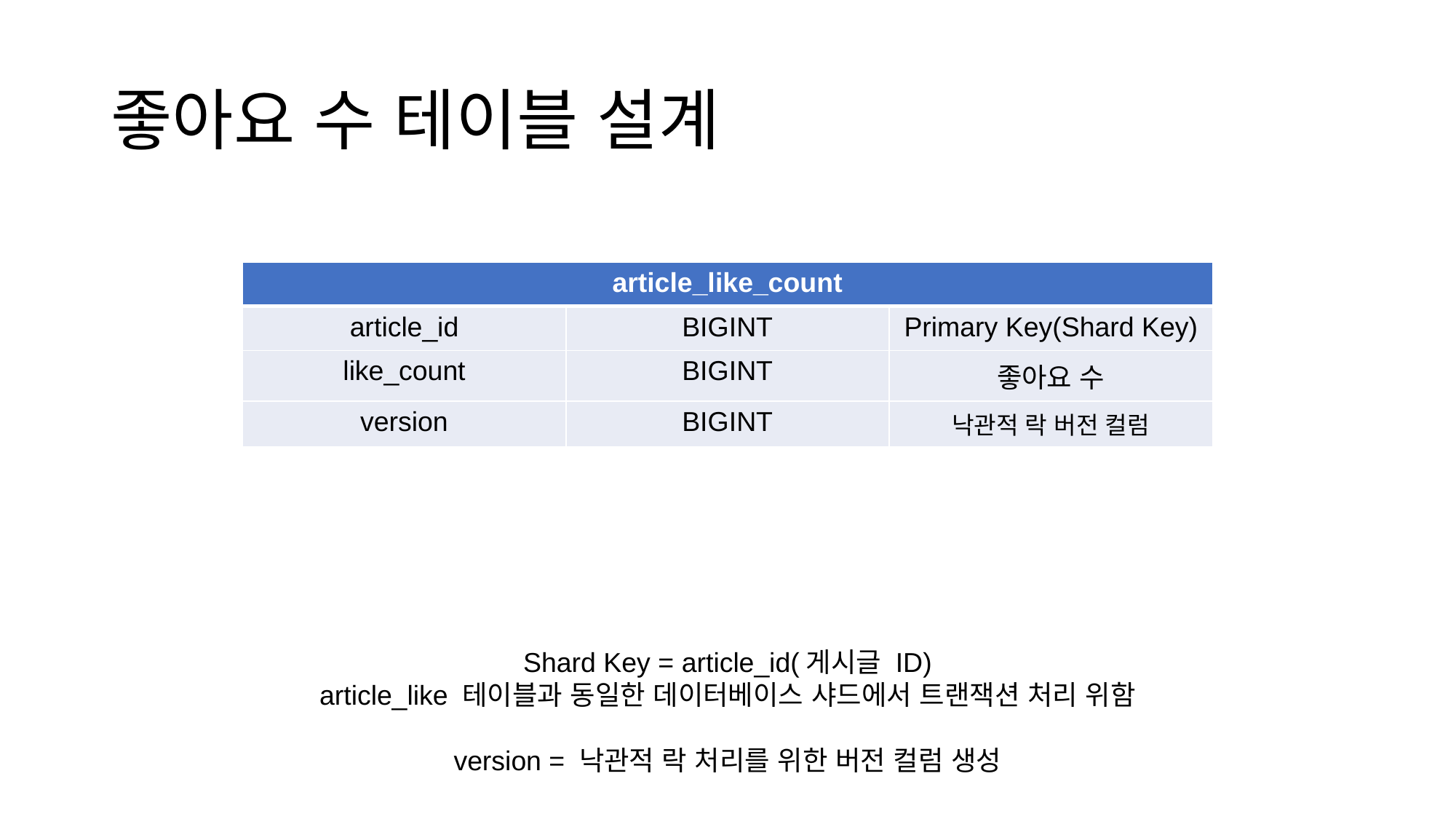

# 좋아요 수 테이블 설계
| article\_like\_count |  |  |
| --- | --- | --- |
| article\_id | BIGINT | Primary Key(Shard Key) |
| like\_count | BIGINT | 좋아요 수 |
| version | BIGINT | 낙관적 락 버전 컬럼 |
Shard Key = article_id(게시글 ID)
article_like 테이블과 동일한 데이터베이스 샤드에서 트랜잭션 처리 위함

version = 낙관적 락 처리를 위한 버전 컬럼 생성